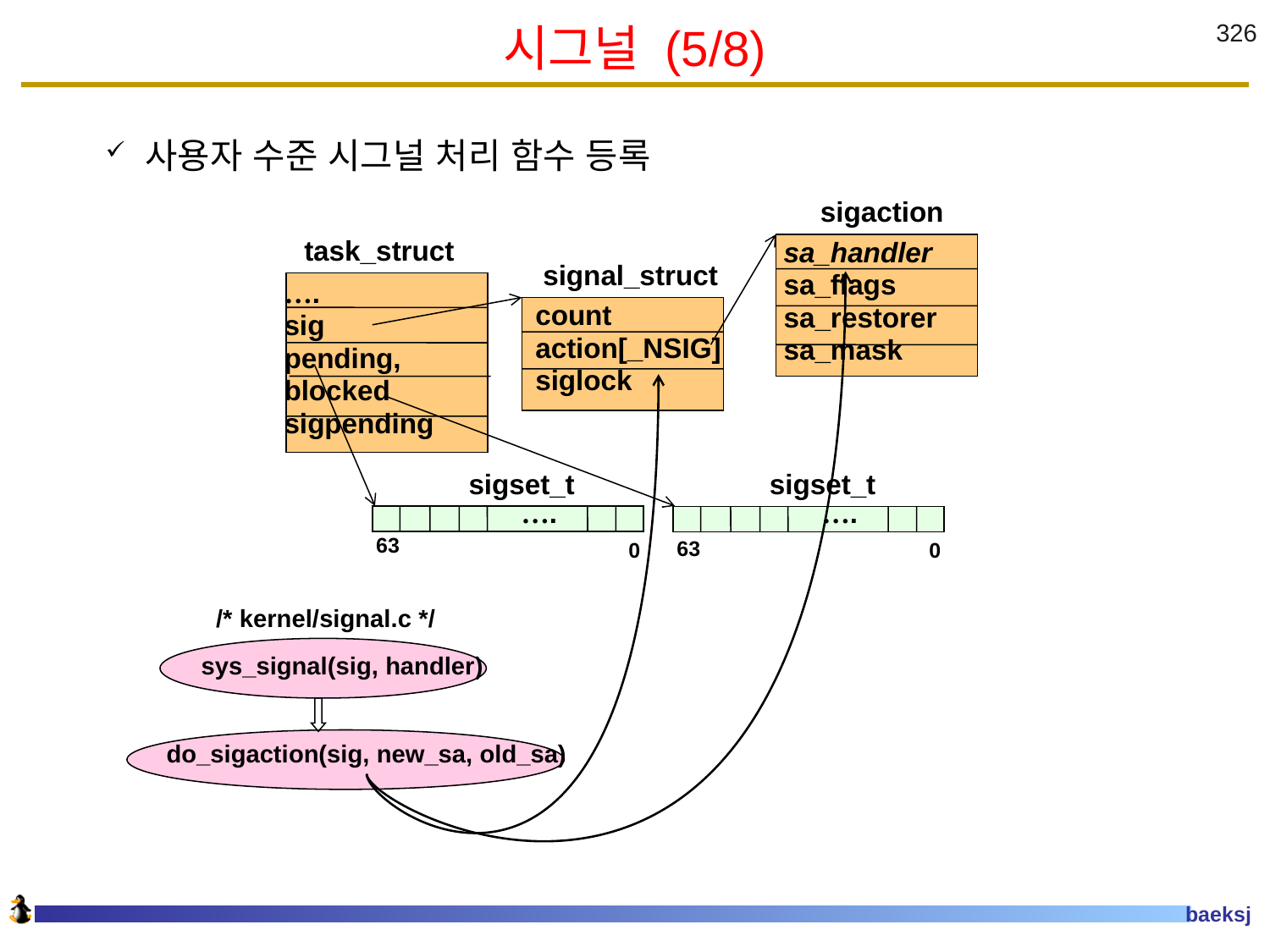

# 시그널 (5/8)
326
사용자 수준 시그널 처리 함수 등록
sigaction

task_struct

sa_handler
sa_flags
sa_restorer
sa_mask
signal_struct

….
sig
pending,
blocked
sigpending

count
action[_NSIG]
siglock

sigset_t
sigset_t
….
….

63
63
0
0
/* kernel/signal.c */

sys_signal(sig, handler)

do_sigaction(sig, new_sa, old_sa)